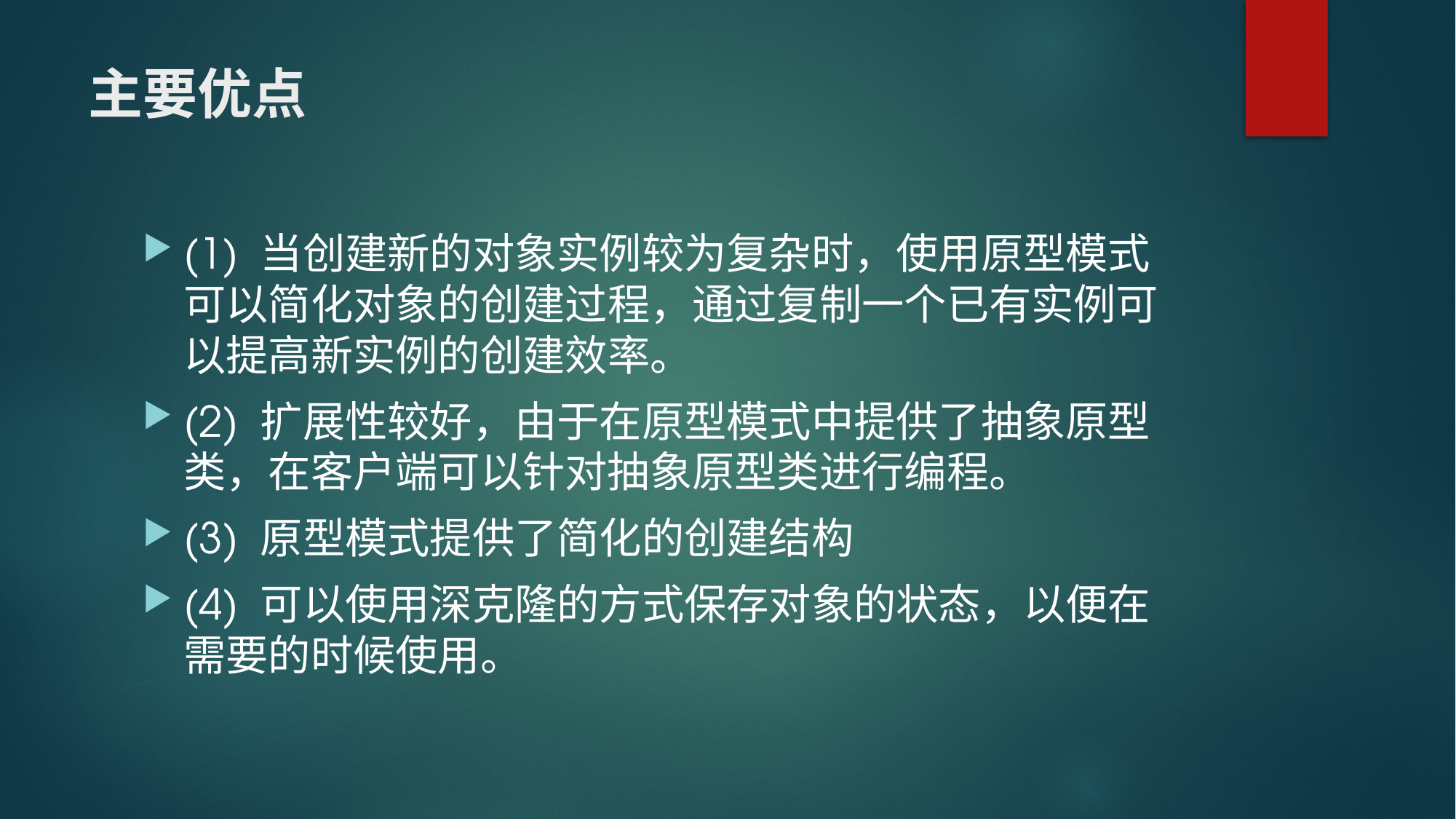

# 主要优点
(1) 当创建新的对象实例较为复杂时，使用原型模式可以简化对象的创建过程，通过复制一个已有实例可以提高新实例的创建效率。
(2) 扩展性较好，由于在原型模式中提供了抽象原型类，在客户端可以针对抽象原型类进行编程。
(3) 原型模式提供了简化的创建结构
(4) 可以使用深克隆的方式保存对象的状态，以便在需要的时候使用。